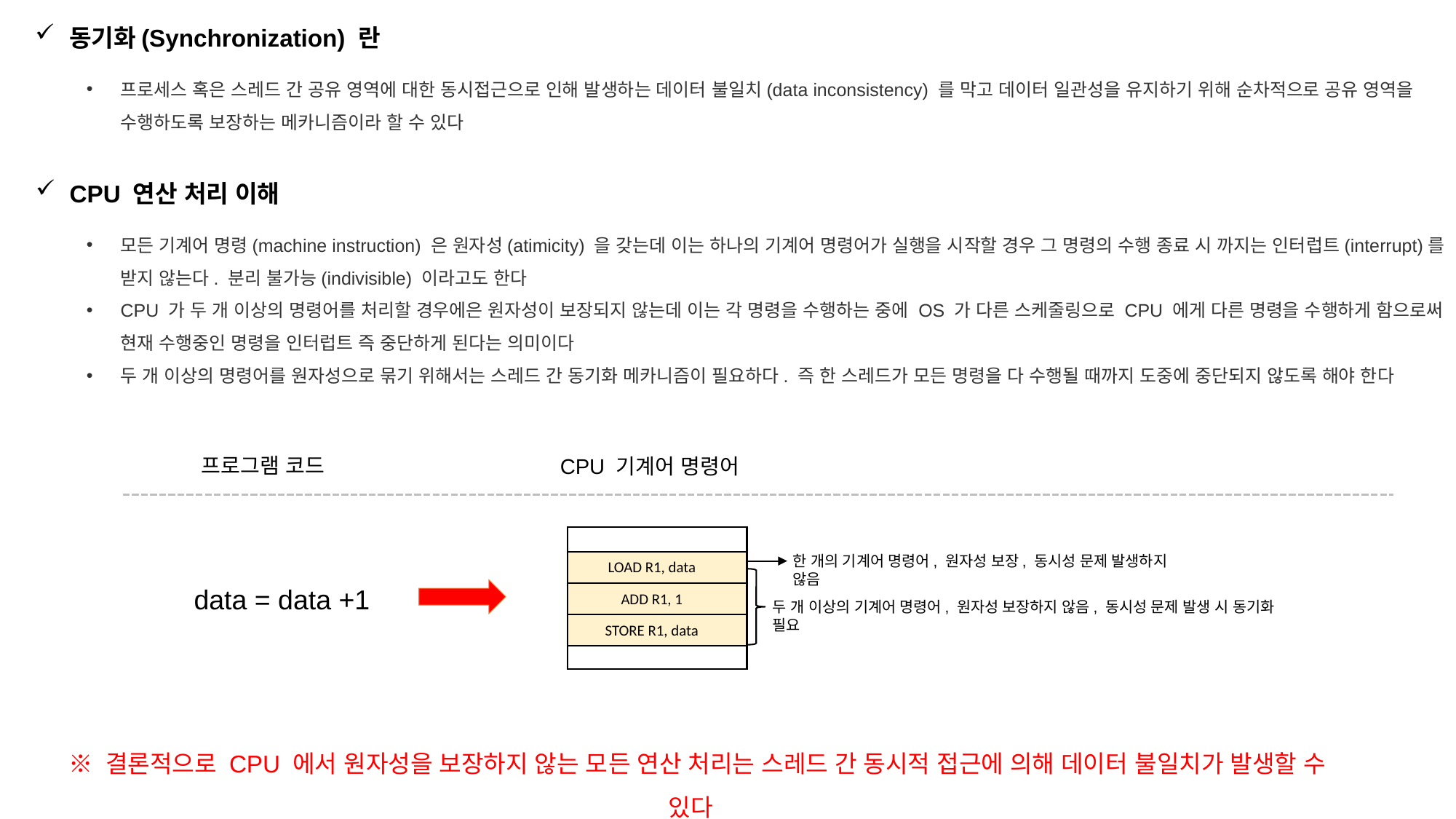

동기화(Synchronization) 란
프로세스 혹은 스레드 간 공유 영역에 대한 동시접근으로 인해 발생하는 데이터 불일치(data inconsistency) 를 막고 데이터 일관성을 유지하기 위해 순차적으로 공유 영역을 수행하도록 보장하는 메카니즘이라 할 수 있다
CPU 연산 처리 이해
모든 기계어 명령(machine instruction) 은 원자성(atimicity) 을 갖는데 이는 하나의 기계어 명령어가 실행을 시작할 경우 그 명령의 수행 종료 시 까지는 인터럽트(interrupt)를 받지 않는다. 분리 불가능(indivisible) 이라고도 한다
CPU 가 두 개 이상의 명령어를 처리할 경우에은 원자성이 보장되지 않는데 이는 각 명령을 수행하는 중에 OS 가 다른 스케줄링으로 CPU 에게 다른 명령을 수행하게 함으로써 현재 수행중인 명령을 인터럽트 즉 중단하게 된다는 의미이다
두 개 이상의 명령어를 원자성으로 묶기 위해서는 스레드 간 동기화 메카니즘이 필요하다. 즉 한 스레드가 모든 명령을 다 수행될 때까지 도중에 중단되지 않도록 해야 한다
프로그램 코드
CPU 기계어 명령어

한 개의 기계어 명령어, 원자성 보장, 동시성 문제 발생하지 않음

LOAD R1, data

data = data +1

ADD R1, 1
두 개 이상의 기계어 명령어, 원자성 보장하지 않음, 동시성 문제 발생 시 동기화 필요

STORE R1, data
※ 결론적으로 CPU 에서 원자성을 보장하지 않는 모든 연산 처리는 스레드 간 동시적 접근에 의해 데이터 불일치가 발생할 수 있다